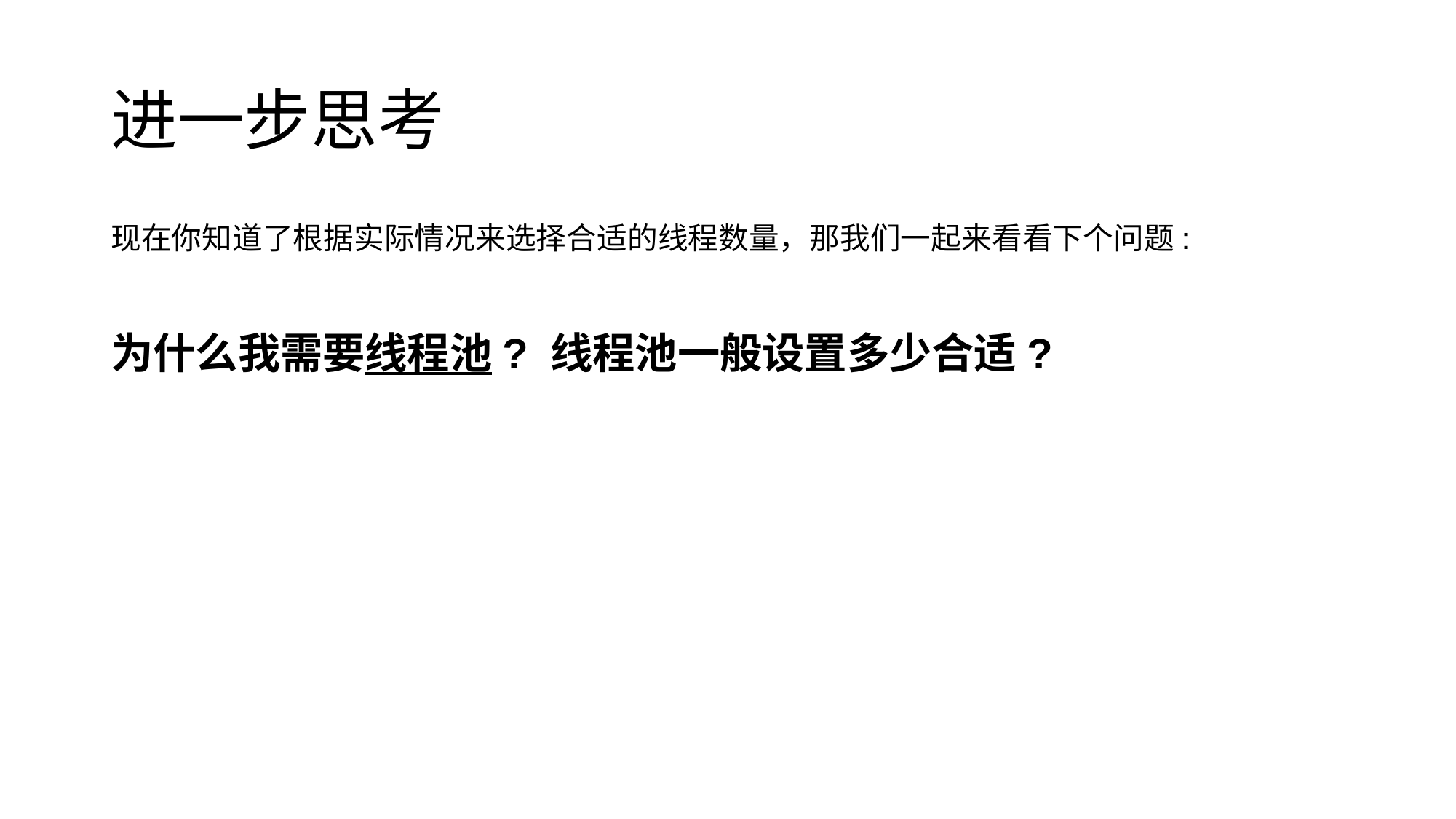

# 进一步思考
现在你知道了根据实际情况来选择合适的线程数量，那我们一起来看看下个问题:

为什么我需要线程池? 线程池一般设置多少合适?